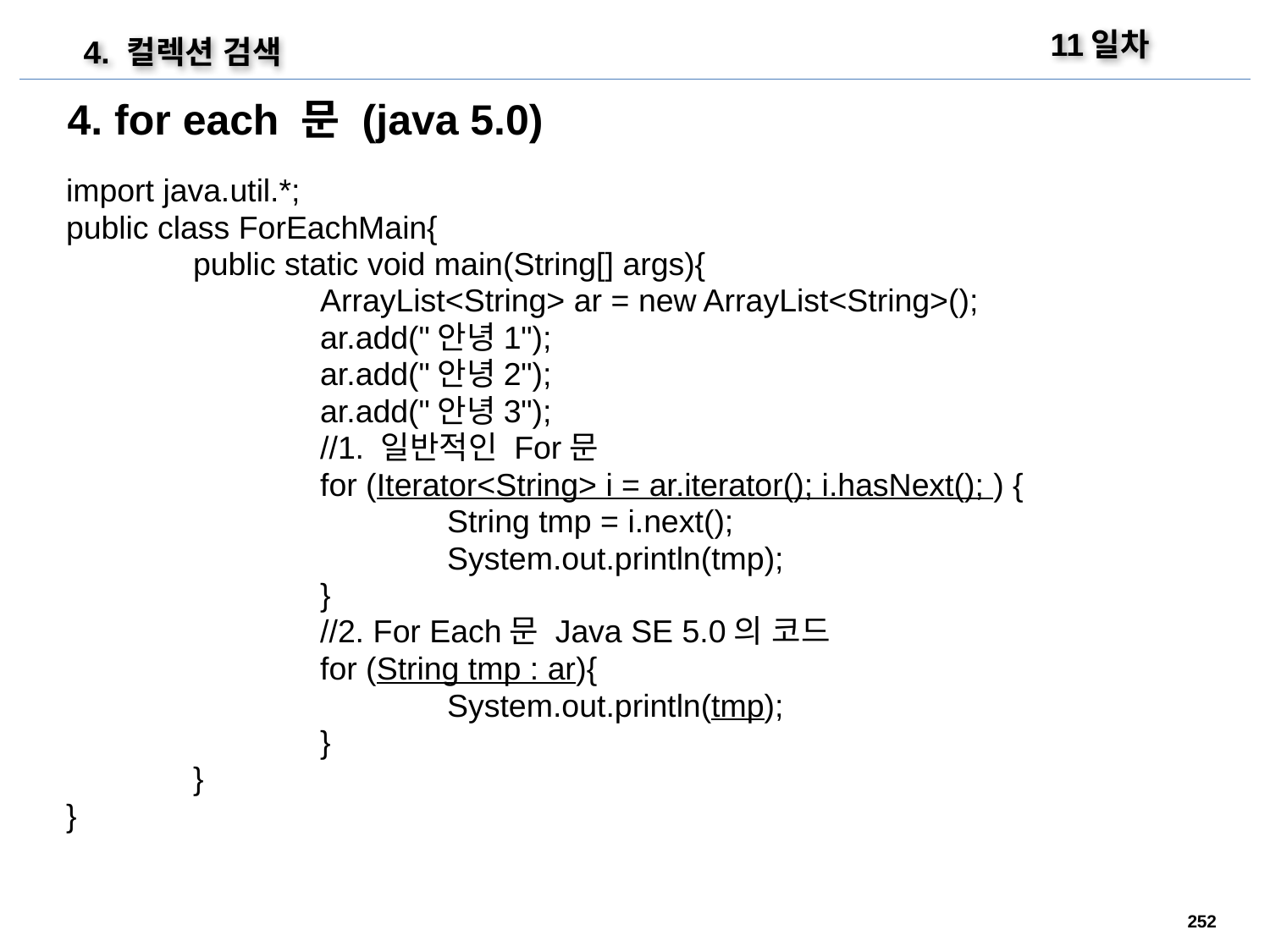

11일차
4. 컬렉션 검색
4. for each 문 (java 5.0)
import java.util.*;
public class ForEachMain{
	public static void main(String[] args){
		ArrayList<String> ar = new ArrayList<String>();
		ar.add("안녕1");
		ar.add("안녕2");
		ar.add("안녕3");
		//1. 일반적인 For문
		for (Iterator<String> i = ar.iterator(); i.hasNext(); ) {
			String tmp = i.next();
			System.out.println(tmp);
		}
		//2. For Each문 Java SE 5.0의 코드
		for (String tmp : ar){
			System.out.println(tmp);
		}
	}
}